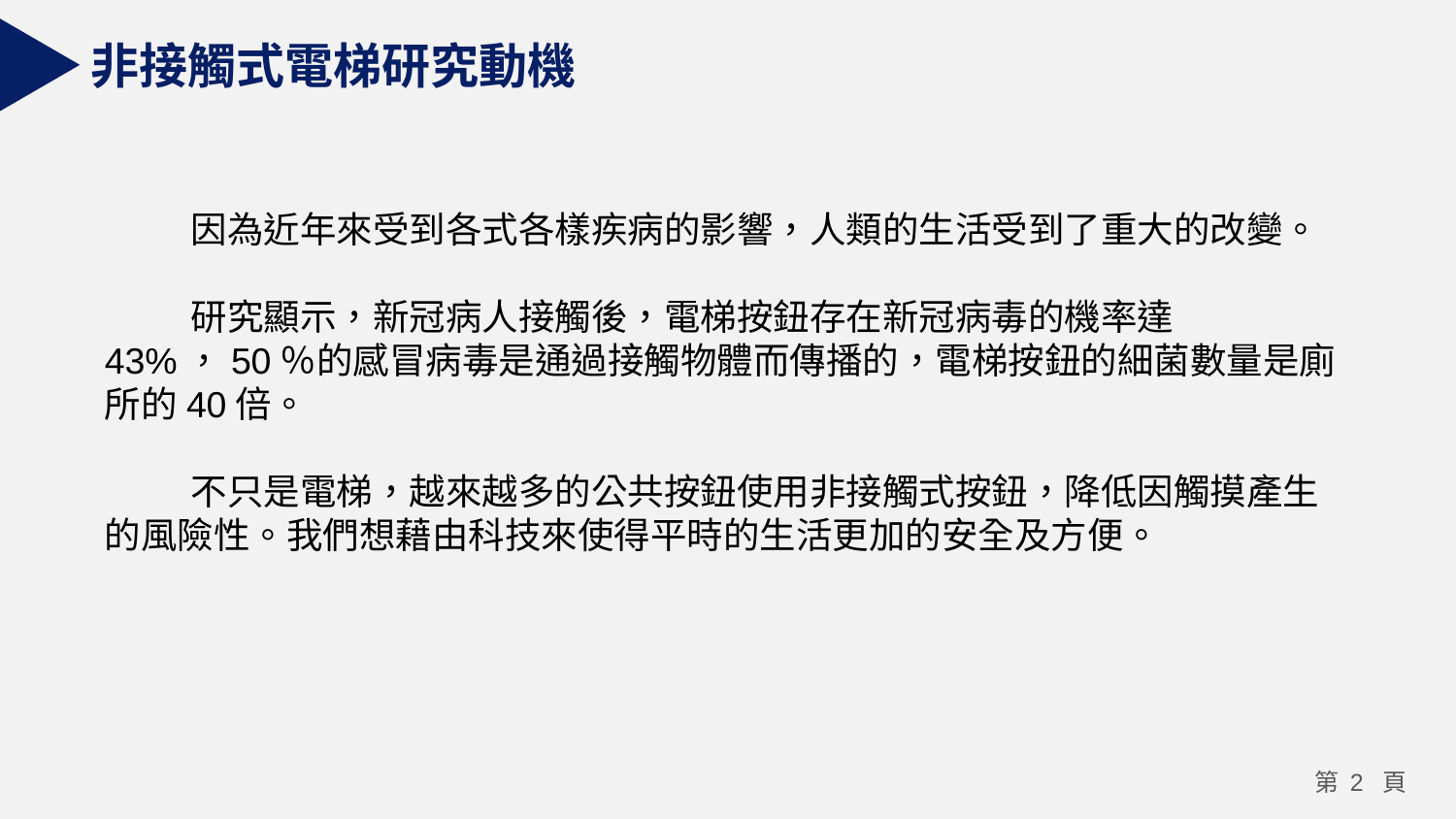

非接觸式電梯研究動機
因為近年來受到各式各樣疾病的影響，人類的生活受到了重大的改變。

研究顯示，新冠病人接觸後，電梯按鈕存在新冠病毒的機率達43%，50％的感冒病毒是通過接觸物體而傳播的，電梯按鈕的細菌數量是廁所的40倍。

不只是電梯，越來越多的公共按鈕使用非接觸式按鈕，降低因觸摸產生的風險性。我們想藉由科技來使得平時的生活更加的安全及方便。